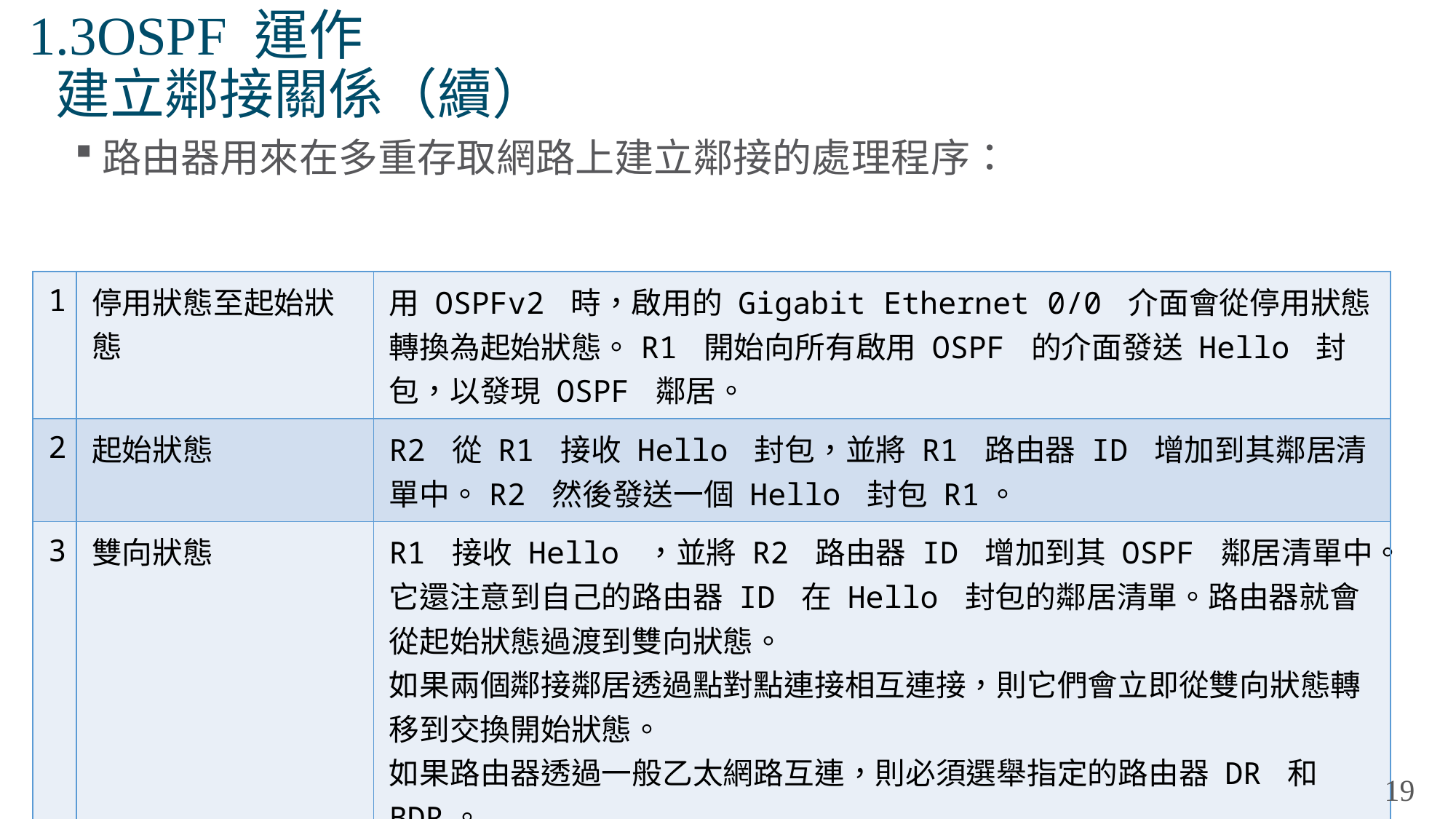

# 1.3OSPF 運作 建立鄰接關係（續）
路由器用來在多重存取網路上建立鄰接的處理程序：

| 1 | 停用狀態至起始狀態 | 用 OSPFv2 時，啟用的 Gigabit Ethernet 0/0 介面會從停用狀態轉換為起始狀態。R1 開始向所有啟用 OSPF 的介面發送 Hello 封包，以發現 OSPF 鄰居。 |
| --- | --- | --- |
| 2 | 起始狀態 | R2 從 R1 接收 Hello 封包，並將 R1 路由器 ID 增加到其鄰居清單中。R2 然後發送一個 Hello 封包 R1。 |
| 3 | 雙向狀態 | R1 接收 Hello ，並將 R2 路由器 ID 增加到其 OSPF 鄰居清單中。它還注意到自己的路由器 ID 在 Hello 封包的鄰居清單。路由器就會從起始狀態過渡到雙向狀態。 如果兩個鄰接鄰居透過點對點連接相互連接，則它們會立即從雙向狀態轉移到交換開始狀態。 如果路由器透過一般乙太網路互連，則必須選舉指定的路由器 DR 和 BDR。 |
| 4 | 選舉 DR 和 BDR | DR 和 BDR 選舉會發生，其中具有最高路由器 ID 或最高優先權的路由器被選為 DR，第二高為 BDR |
19